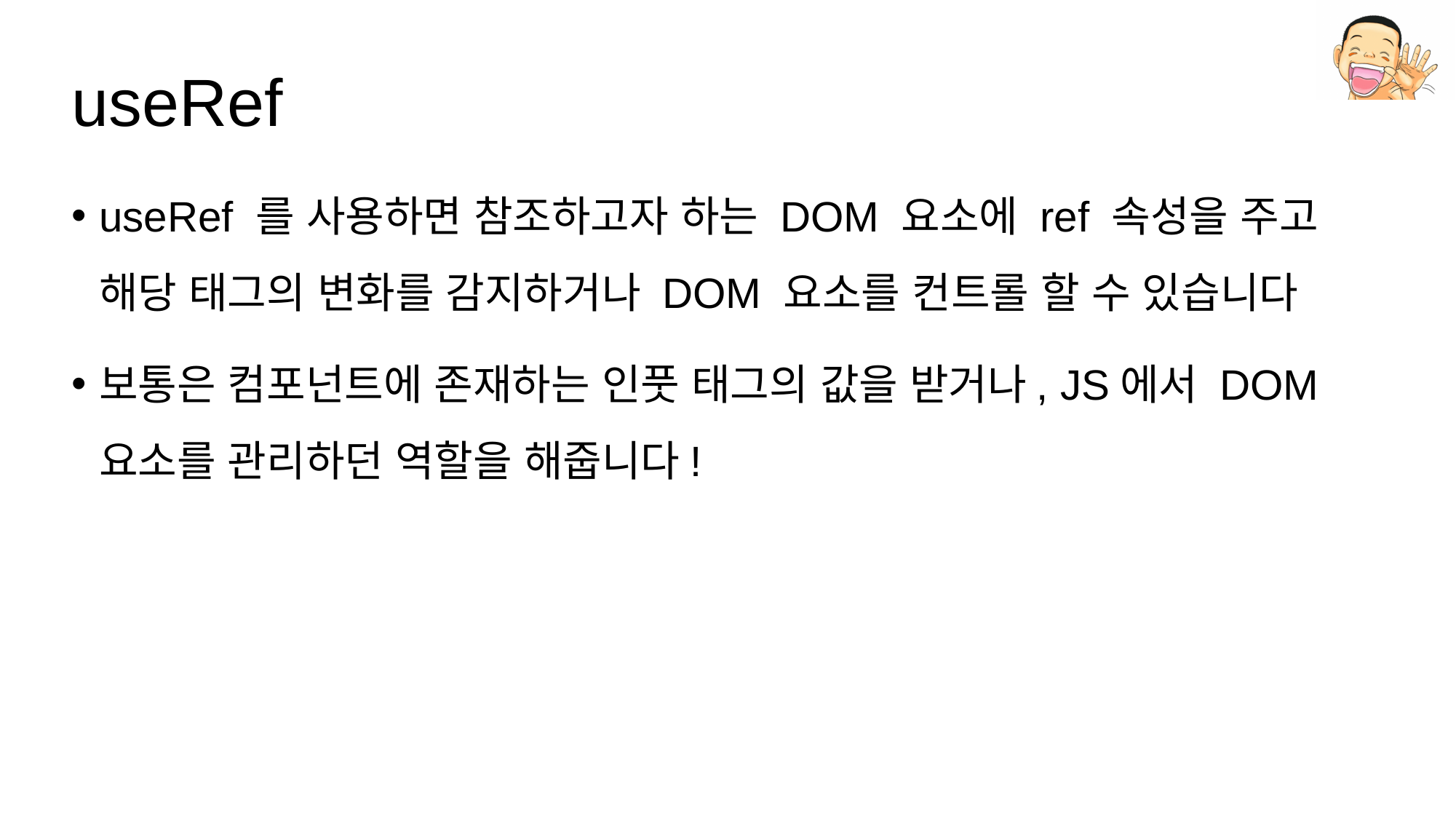

# useRef
useRef 를 사용하면 참조하고자 하는 DOM 요소에 ref 속성을 주고 해당 태그의 변화를 감지하거나 DOM 요소를 컨트롤 할 수 있습니다
보통은 컴포넌트에 존재하는 인풋 태그의 값을 받거나, JS에서 DOM 요소를 관리하던 역할을 해줍니다!